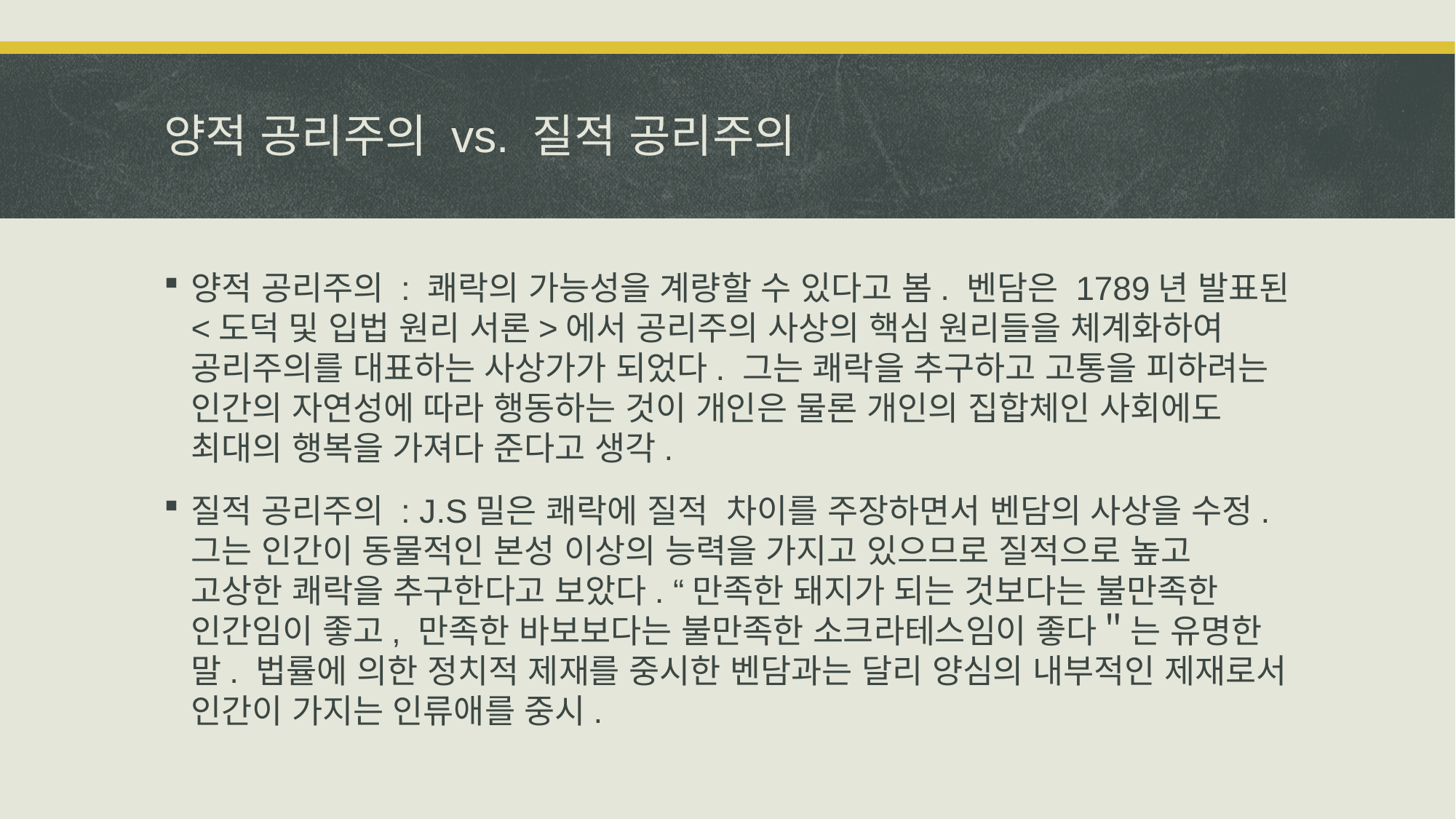

# 양적 공리주의 vs. 질적 공리주의
양적 공리주의 : 쾌락의 가능성을 계량할 수 있다고 봄. 벤담은 1789년 발표된 <도덕 및 입법 원리 서론>에서 공리주의 사상의 핵심 원리들을 체계화하여 공리주의를 대표하는 사상가가 되었다. 그는 쾌락을 추구하고 고통을 피하려는 인간의 자연성에 따라 행동하는 것이 개인은 물론 개인의 집합체인 사회에도 최대의 행복을 가져다 준다고 생각.
질적 공리주의 : J.S밀은 쾌락에 질적  차이를 주장하면서 벤담의 사상을 수정. 그는 인간이 동물적인 본성 이상의 능력을 가지고 있으므로 질적으로 높고 고상한 쾌락을 추구한다고 보았다. “만족한 돼지가 되는 것보다는 불만족한 인간임이 좋고, 만족한 바보보다는 불만족한 소크라테스임이 좋다＂는 유명한 말. 법률에 의한 정치적 제재를 중시한 벤담과는 달리 양심의 내부적인 제재로서 인간이 가지는 인류애를 중시.